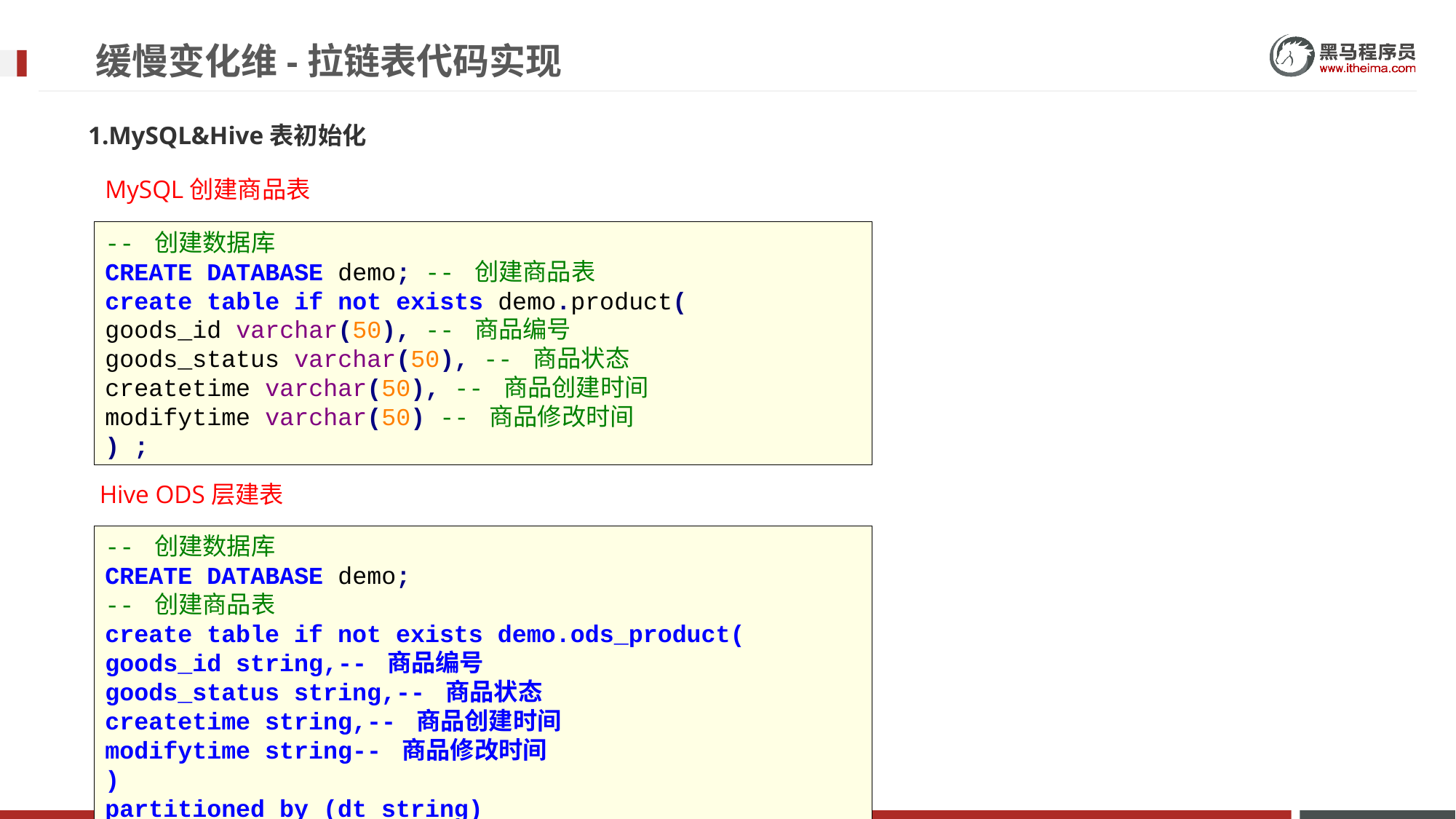

# 缓慢变化维-拉链表代码实现
1.MySQL&Hive表初始化

MySQL创建商品表
-- 创建数据库
CREATE DATABASE demo; -- 创建商品表
create table if not exists demo.product(
goods_id varchar(50), -- 商品编号
goods_status varchar(50), -- 商品状态
createtime varchar(50), -- 商品创建时间
modifytime varchar(50) -- 商品修改时间
) ;
  Hive ODS层建表
-- 创建数据库
CREATE DATABASE demo;
-- 创建商品表
create table if not exists demo.ods_product(
goods_id string,-- 商品编号
goods_status string,-- 商品状态
createtime string,-- 商品创建时间
modifytime string-- 商品修改时间
)
partitioned by (dt string)
row format delimited fields terminated by '\t'